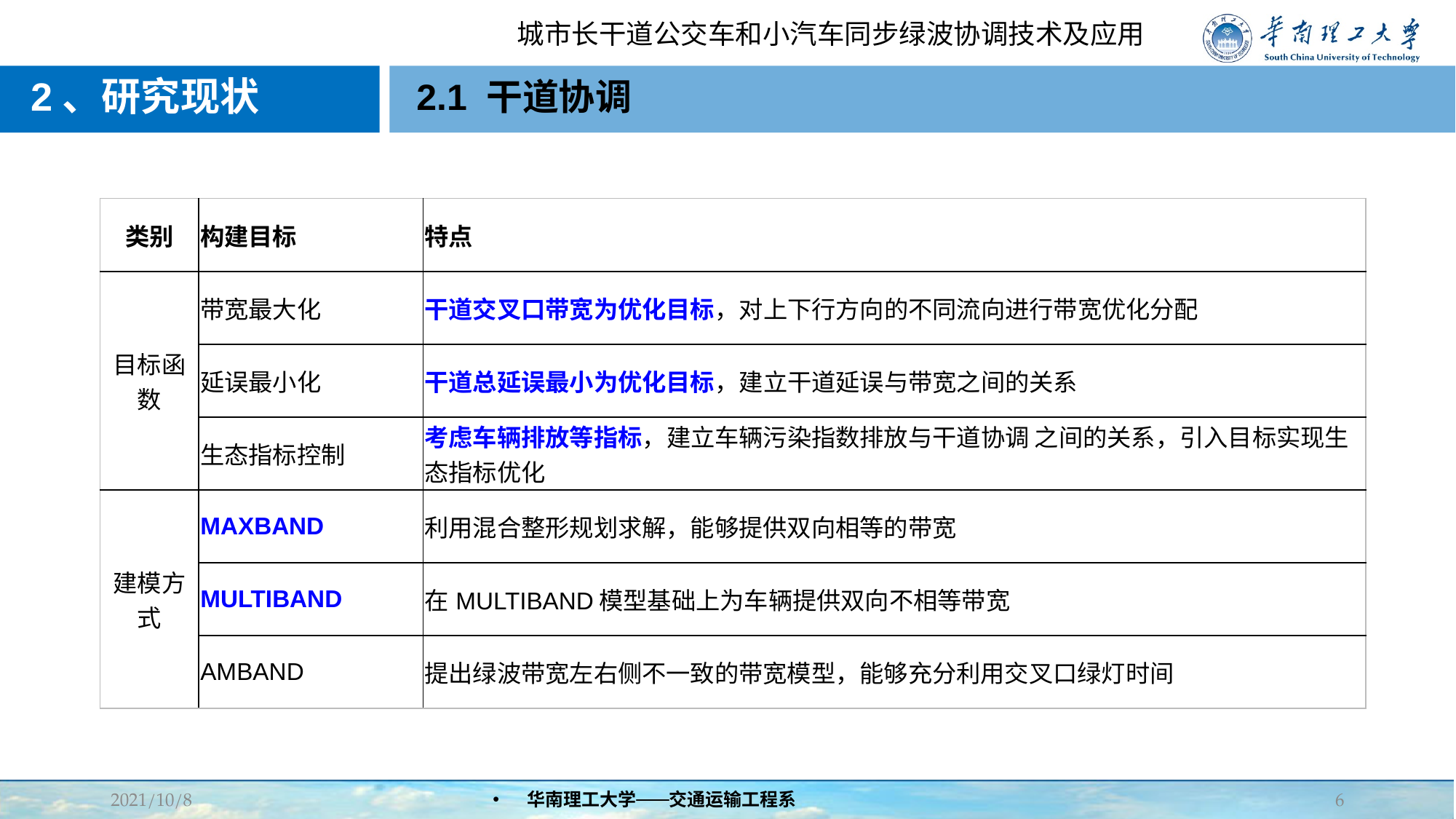

2、研究现状
# 2.1 干道协调
| 类别 | 构建目标 | 特点 |
| --- | --- | --- |
| 目标函数 | 带宽最大化 | 干道交叉口带宽为优化目标，对上下行方向的不同流向进行带宽优化分配 |
|  | 延误最小化 | 干道总延误最小为优化目标，建立干道延误与带宽之间的关系 |
|  | 生态指标控制 | 考虑车辆排放等指标，建立车辆污染指数排放与干道协调 之间的关系，引入目标实现生态指标优化 |
| 建模方式 | MAXBAND | 利用混合整形规划求解，能够提供双向相等的带宽 |
|  | MULTIBAND | 在MULTIBAND模型基础上为车辆提供双向不相等带宽 |
|  | AMBAND | 提出绿波带宽左右侧不一致的带宽模型，能够充分利用交叉口绿灯时间 |
2021/10/8
华南理工大学——交通运输工程系
6